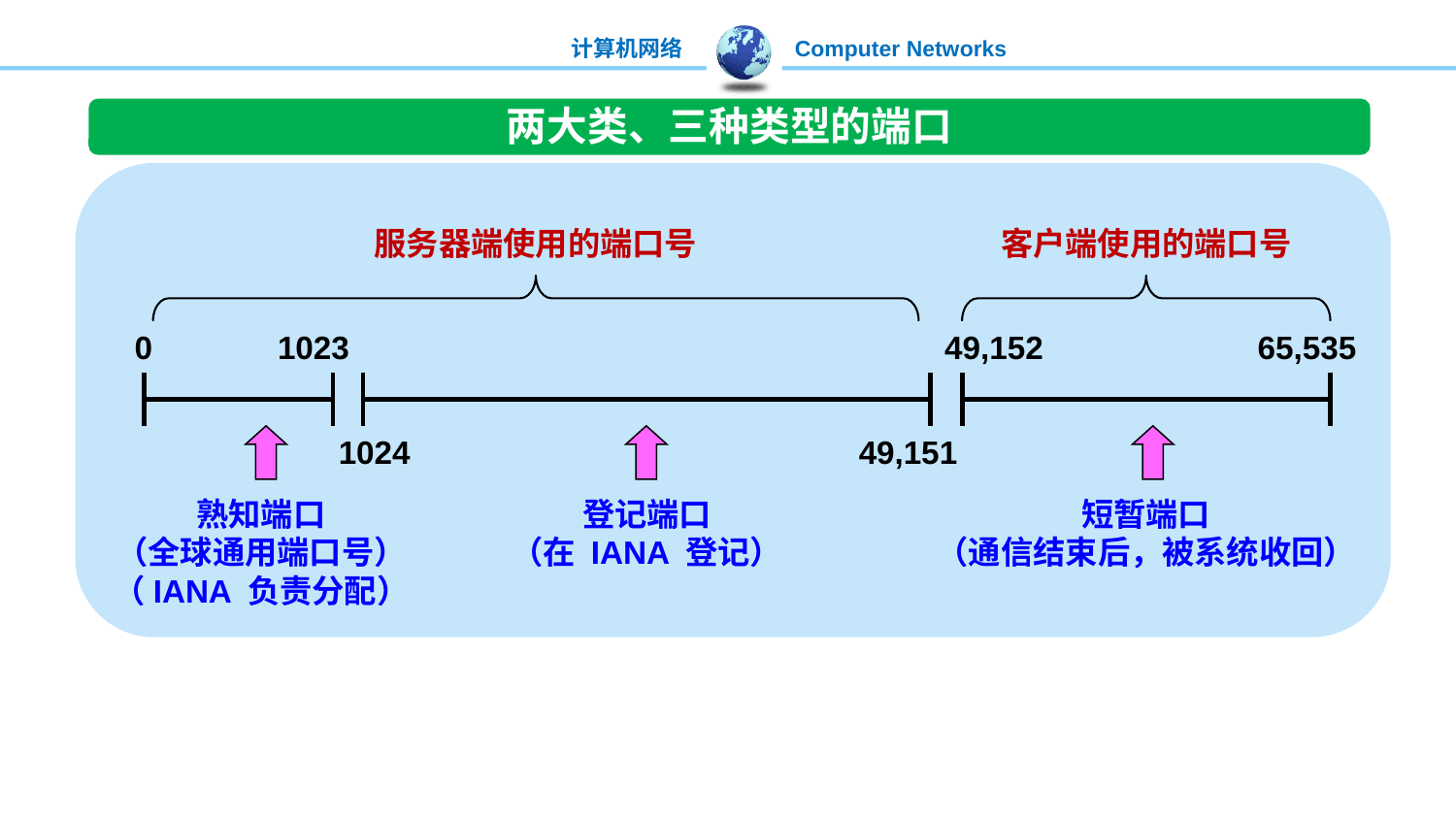

两大类、三种类型的端口

服务器端使用的端口号
客户端使用的端口号
0
1023
49,152
65,535
1024
49,151

熟知端口
（全球通用端口号）
（IANA 负责分配）
登记端口
（在 IANA 登记）
短暂端口
（通信结束后，被系统收回）